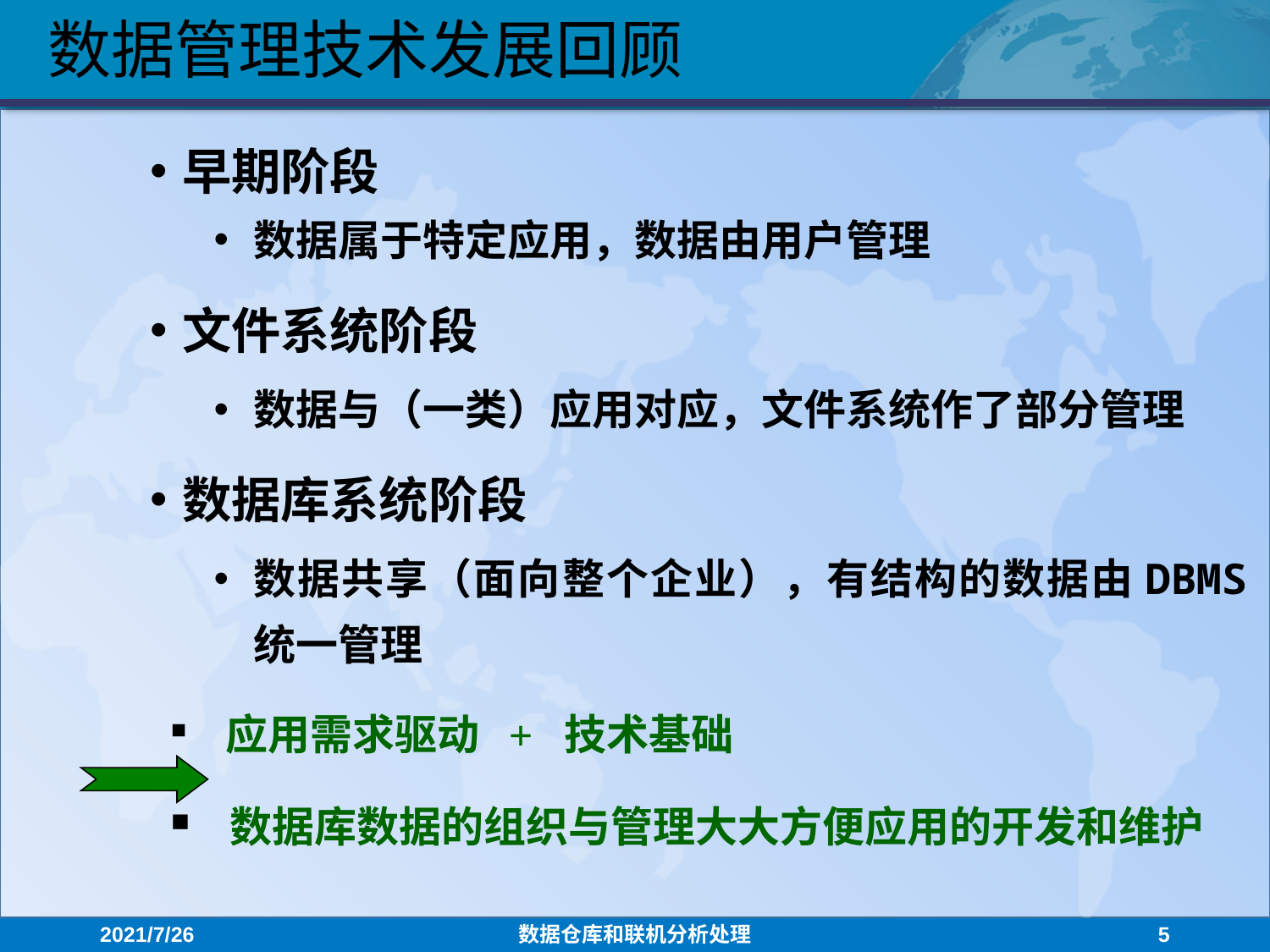

数据管理技术发展回顾
早期阶段
数据属于特定应用，数据由用户管理
文件系统阶段
数据与（一类）应用对应，文件系统作了部分管理
数据库系统阶段
数据共享（面向整个企业），有结构的数据由DBMS统一管理
  应用需求驱动  +  技术基础
  数据库数据的组织与管理大大方便应用的开发和维护

2021/7/26
数据仓库和联机分析处理
5